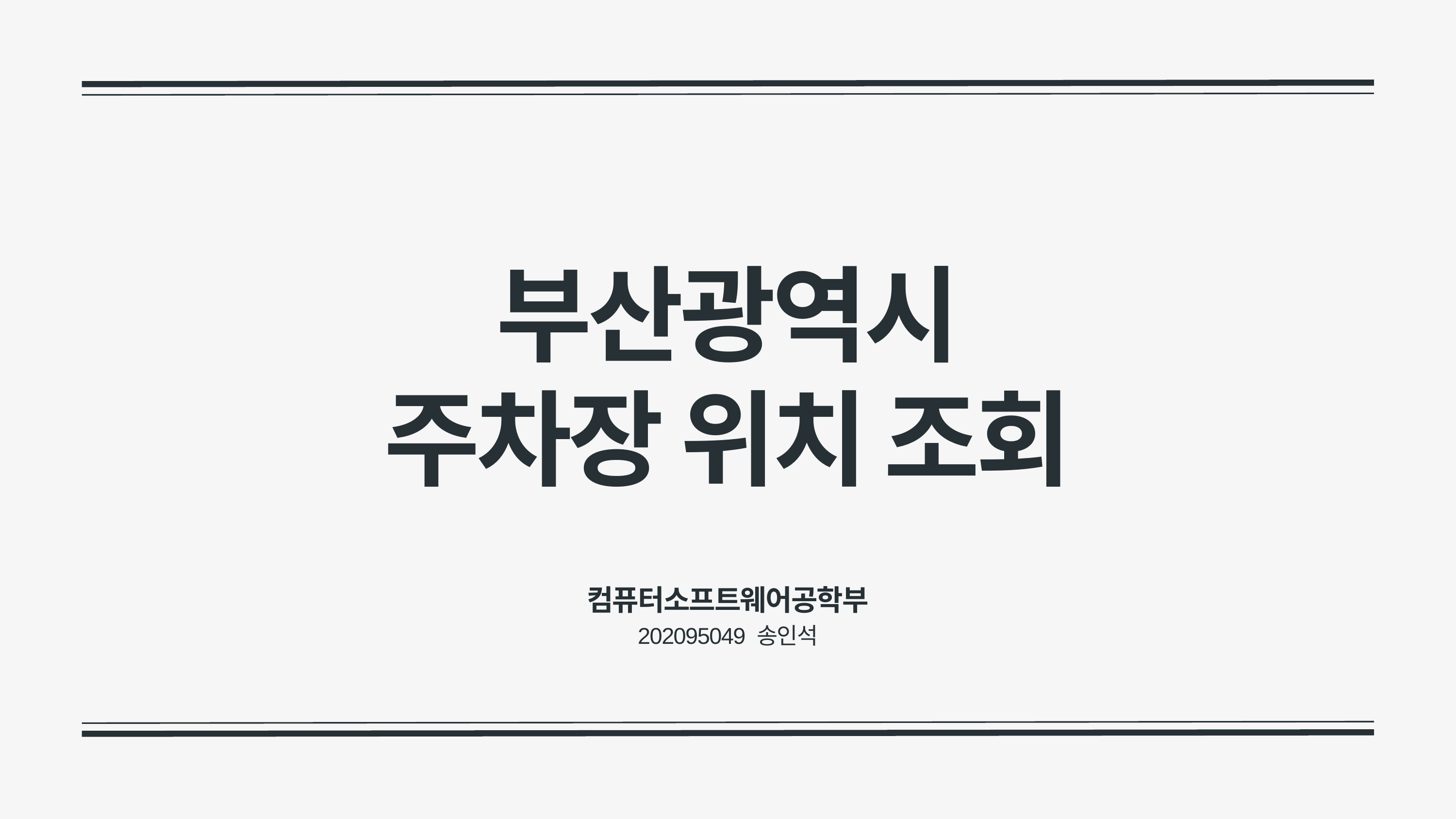

부산광역시
주차장 위치 조회
컴퓨터소프트웨어공학부
202095049 송인석